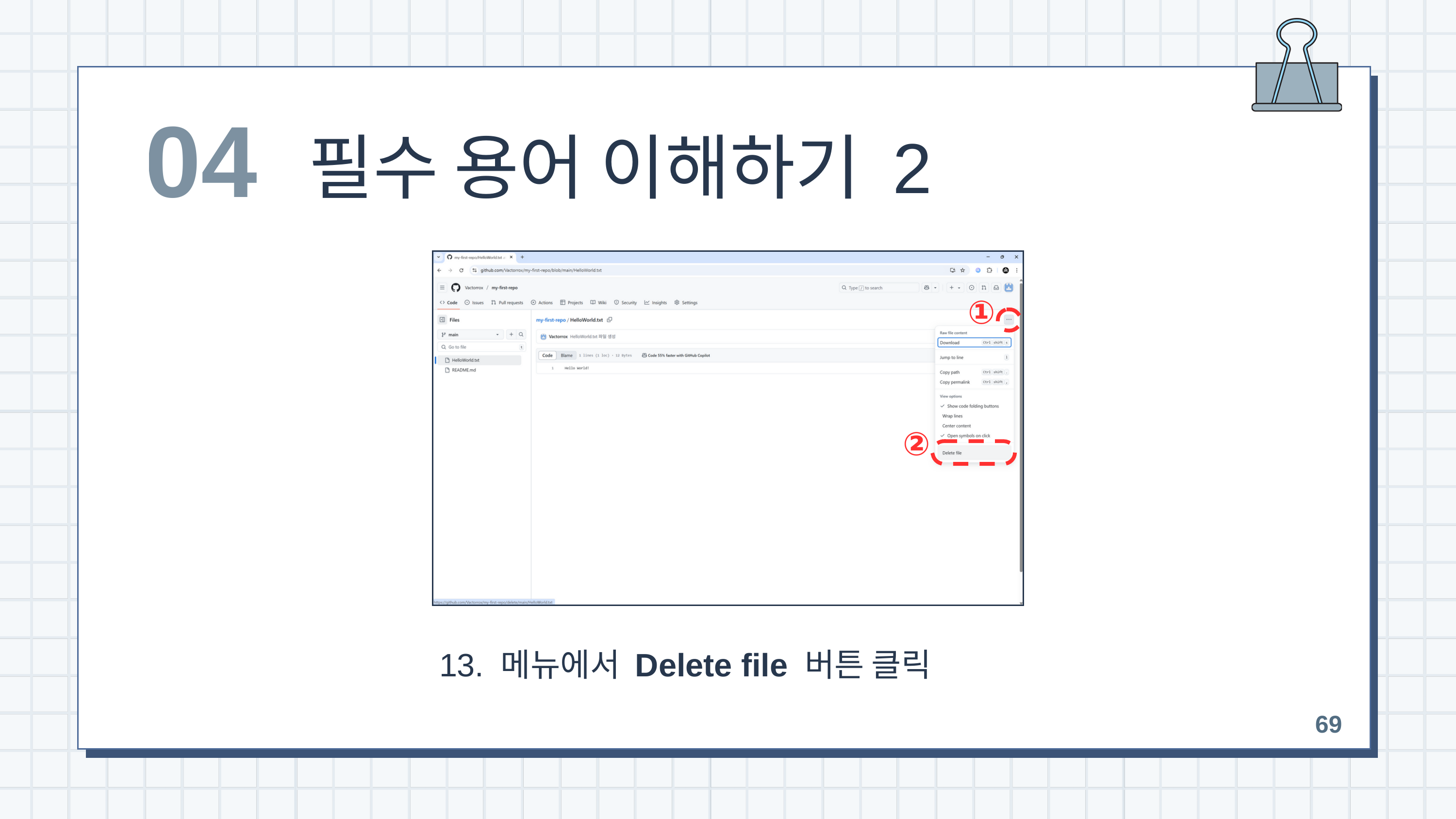

04
필수 용어 이해하기 2

①

②

   13. 메뉴에서 Delete file 버튼 클릭
69